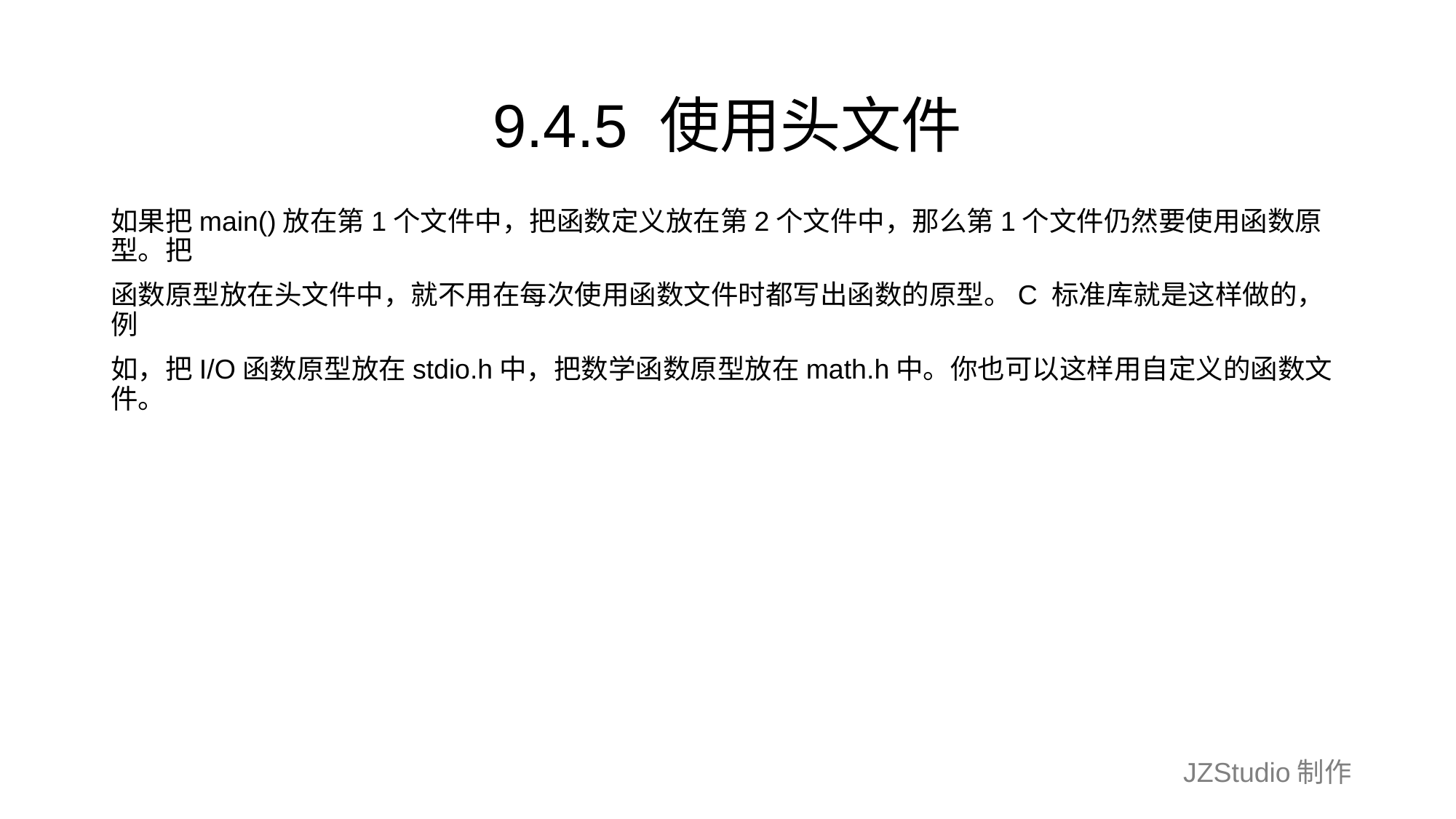

# 9.4.5 使用头文件
如果把main()放在第1个文件中，把函数定义放在第2个文件中，那么第1个文件仍然要使用函数原型。把
函数原型放在头文件中，就不用在每次使用函数文件时都写出函数的原型。C 标准库就是这样做的，例
如，把I/O函数原型放在stdio.h中，把数学函数原型放在math.h中。你也可以这样用自定义的函数文件。